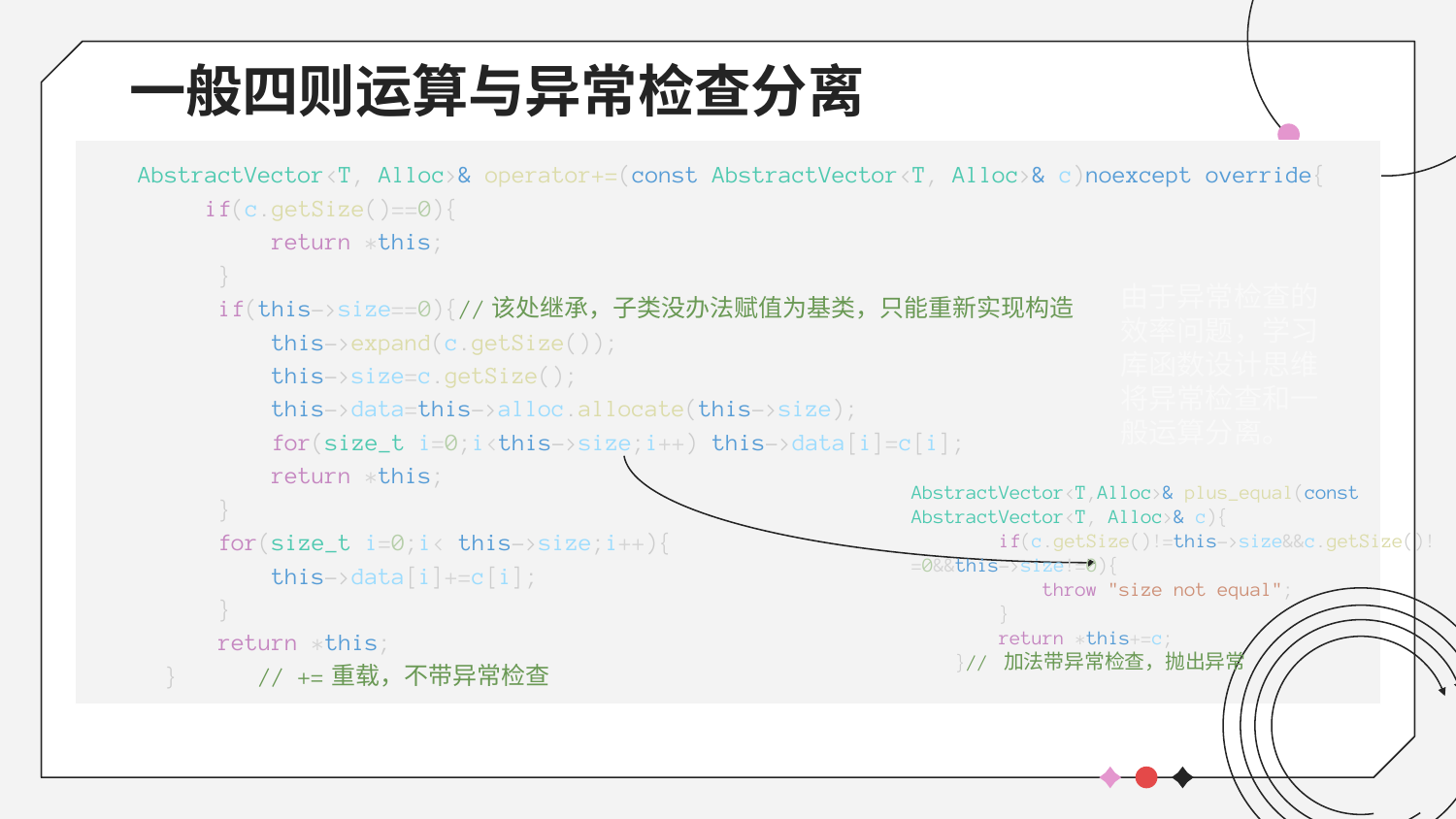

# 一般四则运算与异常检查分离
  AbstractVector<T, Alloc>& operator+=(const AbstractVector<T, Alloc>& c)noexcept override{
       if(c.getSize()==0){
            return *this;
        }
        if(this->size==0){//该处继承，子类没办法赋值为基类，只能重新实现构造
            this->expand(c.getSize());
            this->size=c.getSize();
            this->data=this->alloc.allocate(this->size);
            for(size_t i=0;i<this->size;i++) this->data[i]=c[i];
            return *this;
        }
        for(size_t i=0;i< this->size;i++){
            this->data[i]+=c[i];
        }
        return *this;
    }      // +=重载，不带异常检查
由于异常检查的 效率问题，学习库函数设计思维将异常检查和一般运算分离。

AbstractVector<T,Alloc>& plus_equal(const AbstractVector<T, Alloc>& c){
        if(c.getSize()!=this->size&&c.getSize()!=0&&this->size!=0){
            throw "size not equal";
        }
        return *this+=c;
    }// 加法带异常检查，抛出异常